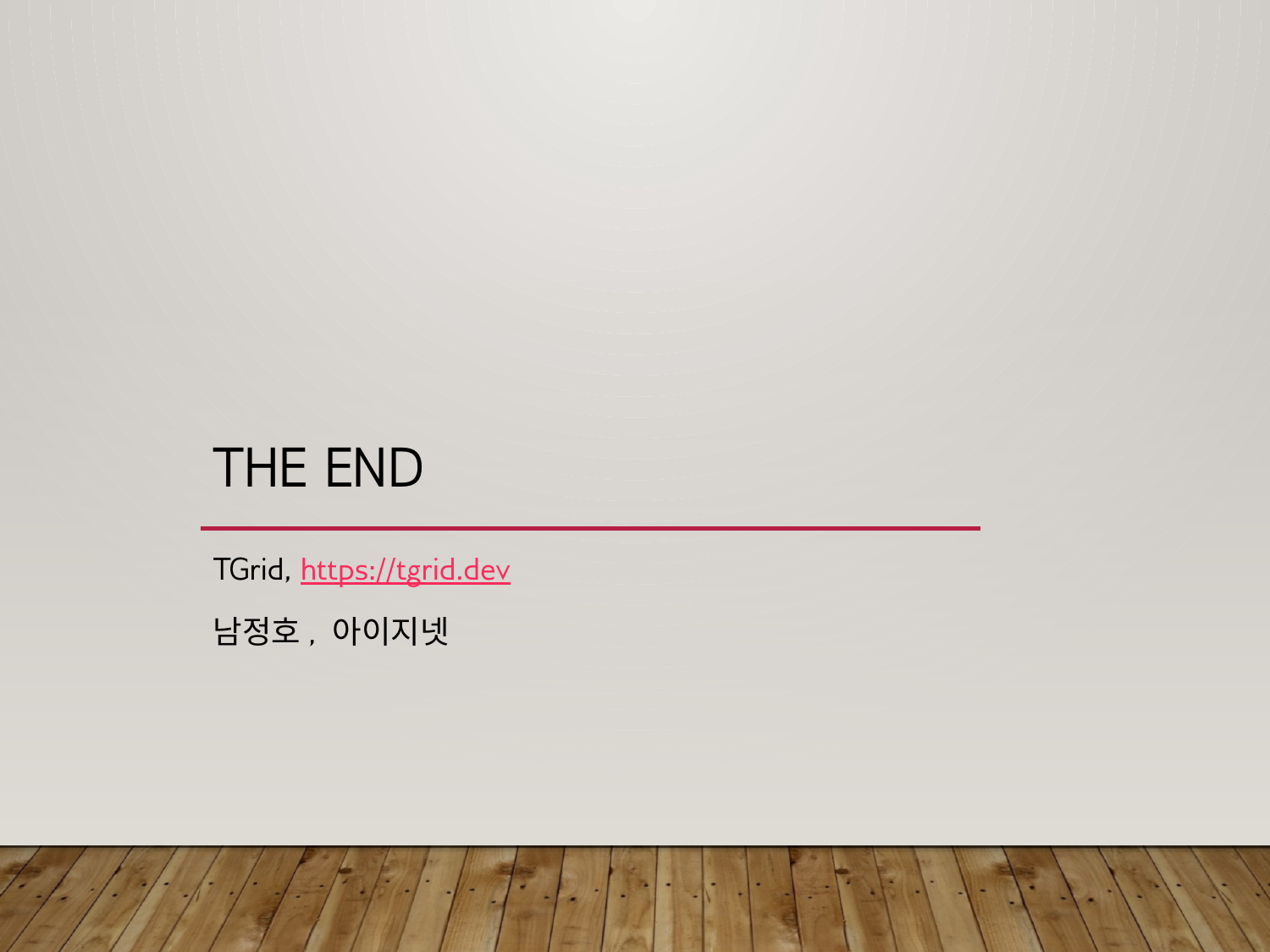

# The END
TGrid, https://tgrid.dev
남정호, 아이지넷